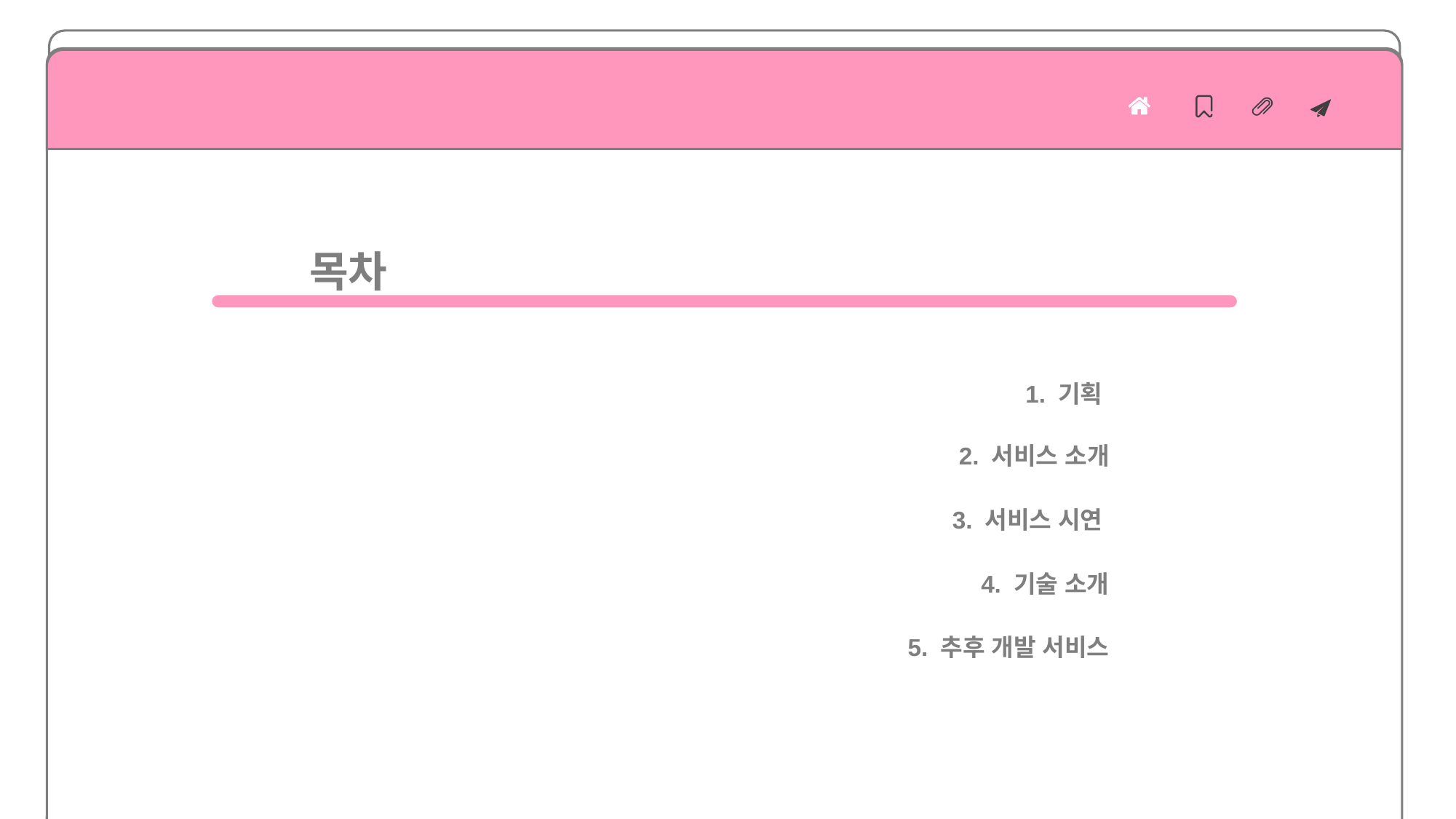

5

목차

1. 기획
2. 서비스 소개
3. 서비스 시연
4. 기술 소개
5. 추후 개발 서비스